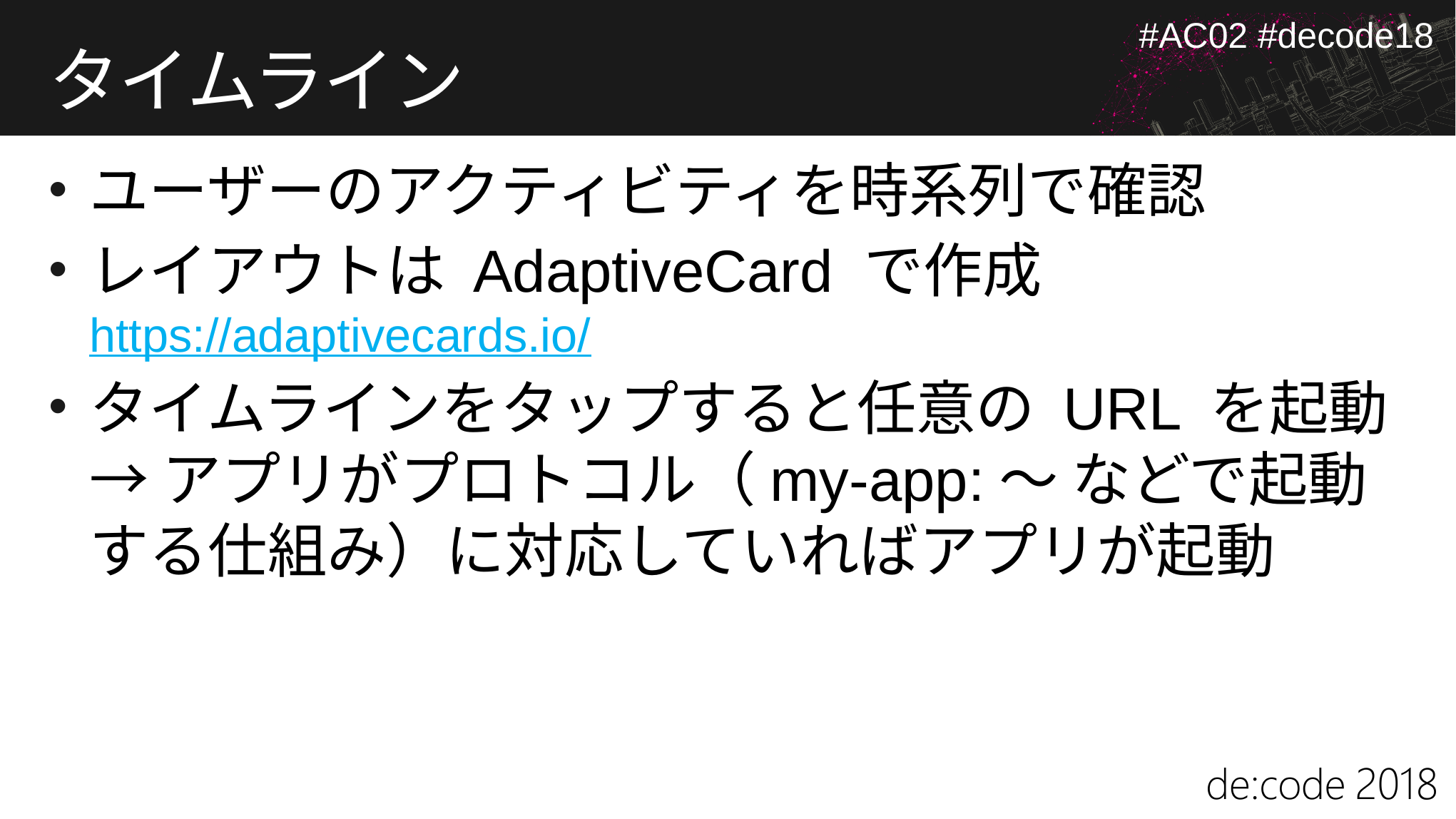

# タイムライン
ユーザーのアクティビティを時系列で確認
レイアウトは AdaptiveCard で作成
https://adaptivecards.io/
タイムラインをタップすると任意の URL を起動
→ アプリがプロトコル（my-app:～ などで起動する仕組み）に対応していればアプリが起動